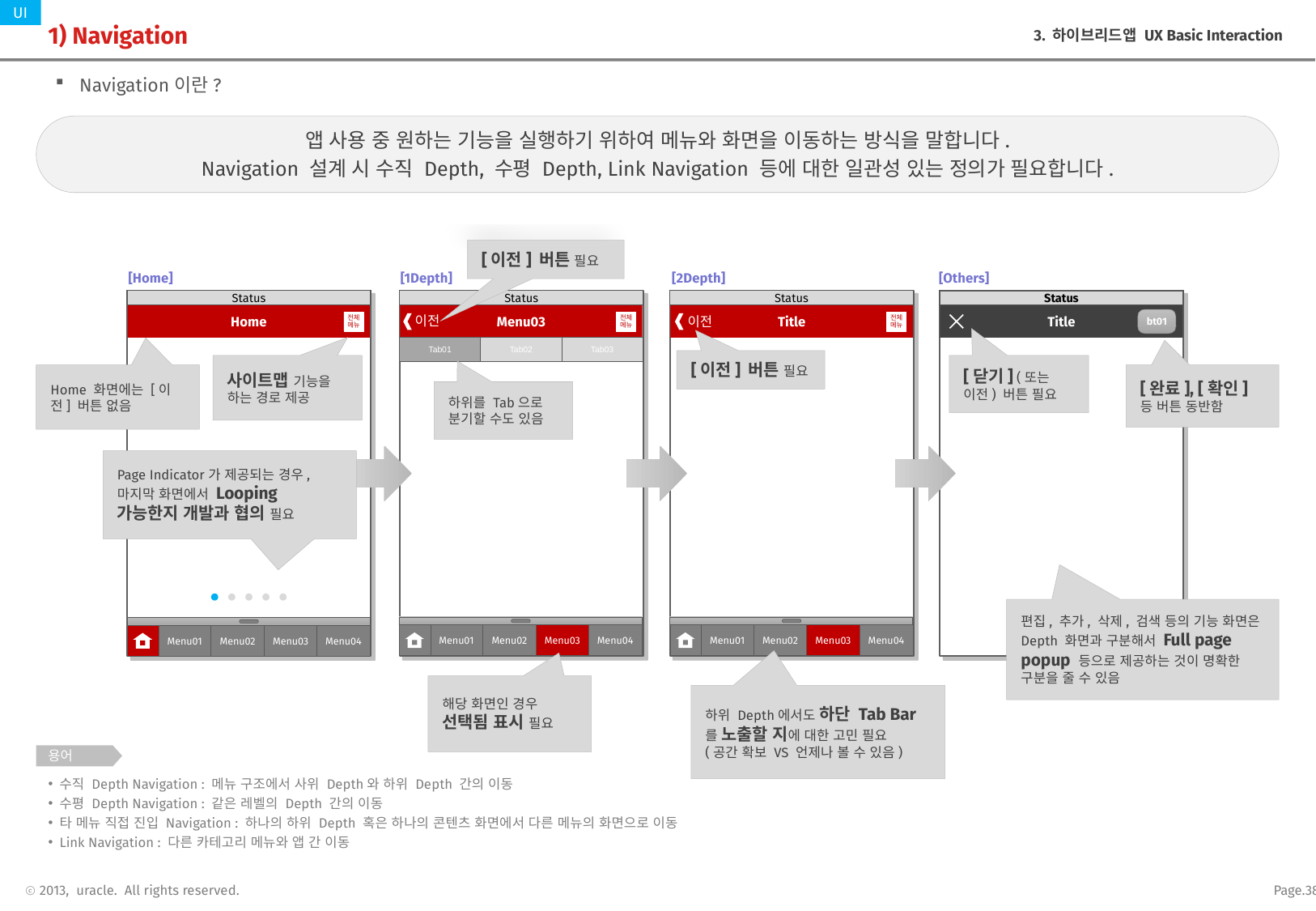

# 1) Navigation
3. 하이브리드앱 UX Basic Interaction
Navigation이란?
앱 사용 중 원하는 기능을 실행하기 위하여 메뉴와 화면을 이동하는 방식을 말합니다.
Navigation 설계 시 수직 Depth, 수평 Depth, Link Navigation 등에 대한 일관성 있는 정의가 필요합니다.
[이전] 버튼 필요
[Home]
[1Depth]
[2Depth]
[Others]
Status
Home
전체
메뉴
Status
Menu03
전체
메뉴
Status
Title
전체
메뉴
Status
Title
bt01

     이전
     이전

Tab01
Tab02
Tab03
[이전] 버튼 필요

사이트맵 기능을 하는 경로 제공
[닫기] (또는 이전) 버튼 필요
Home 화면에는 [이전] 버튼 없음
[완료], [확인] 등 버튼 동반함
하위를 Tab으로 분기할 수도 있음

Page Indicator가 제공되는 경우, 마지막 화면에서 Looping 가능한지 개발과 협의 필요

편집, 추가, 삭제, 검색 등의 기능 화면은 Depth 화면과 구분해서 Full page popup 등으로 제공하는 것이 명확한 구분을 줄 수 있음

Menu01
Menu02
Menu03
Menu04

Menu01
Menu02
Menu03
Menu04

Menu01
Menu02
Menu03
Menu04
해당 화면인 경우 선택됨 표시 필요
하위 Depth에서도 하단 Tab Bar를 노출할 지에 대한 고민 필요
(공간 확보 VS 언제나 볼 수 있음)
용어
수직 Depth Navigation : 메뉴 구조에서 사위 Depth와 하위 Depth 간의 이동
수평 Depth Navigation : 같은 레벨의 Depth 간의 이동
타 메뉴 직접 진입 Navigation : 하나의 하위 Depth 혹은 하나의 콘텐츠 화면에서 다른 메뉴의 화면으로 이동
Link Navigation : 다른 카테고리 메뉴와 앱 간 이동